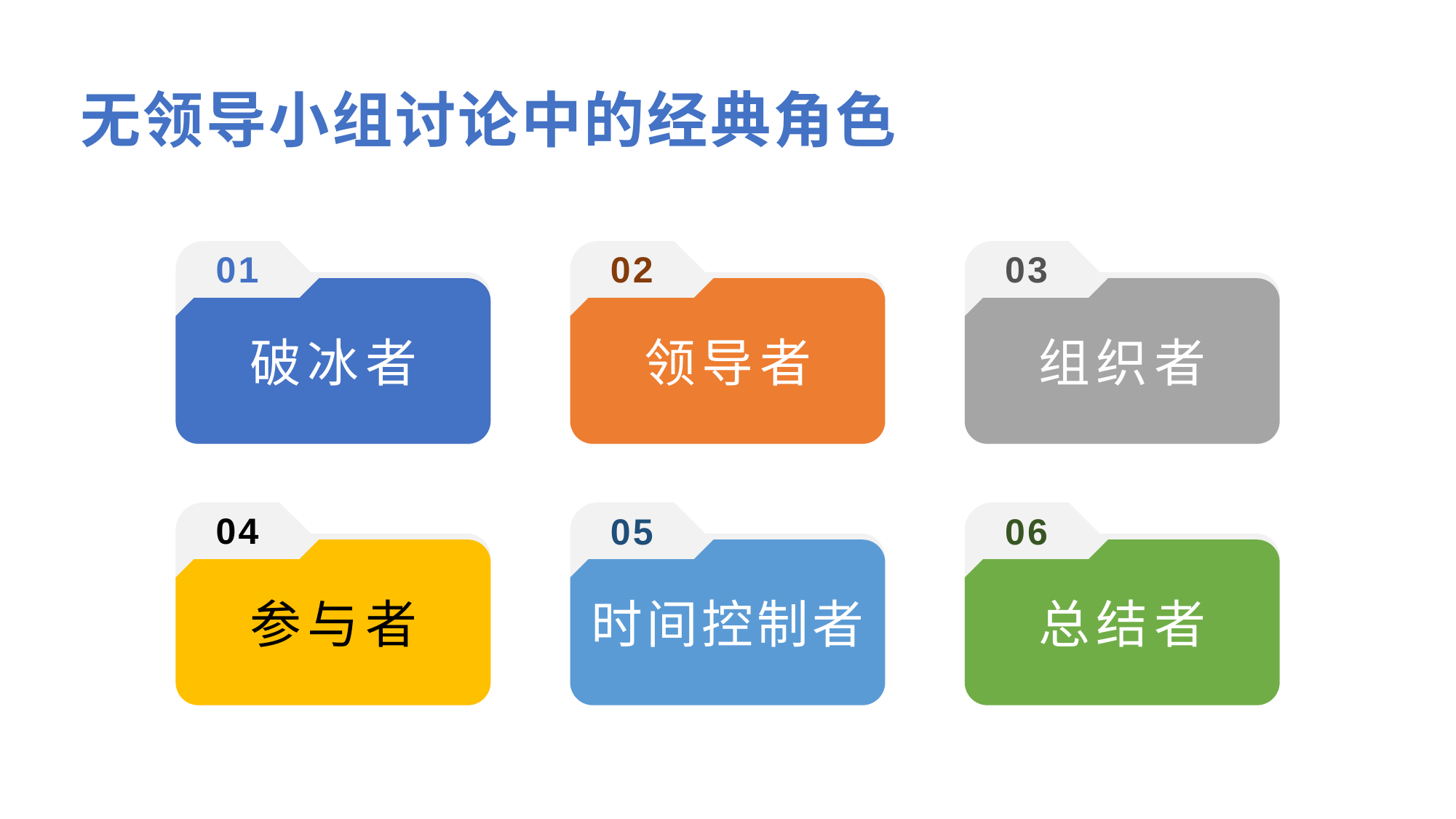

无领导小组讨论中的经典角色

01
02

03

破冰者
领导者
组织者

04

05
06

参与者
时间控制者
总结者